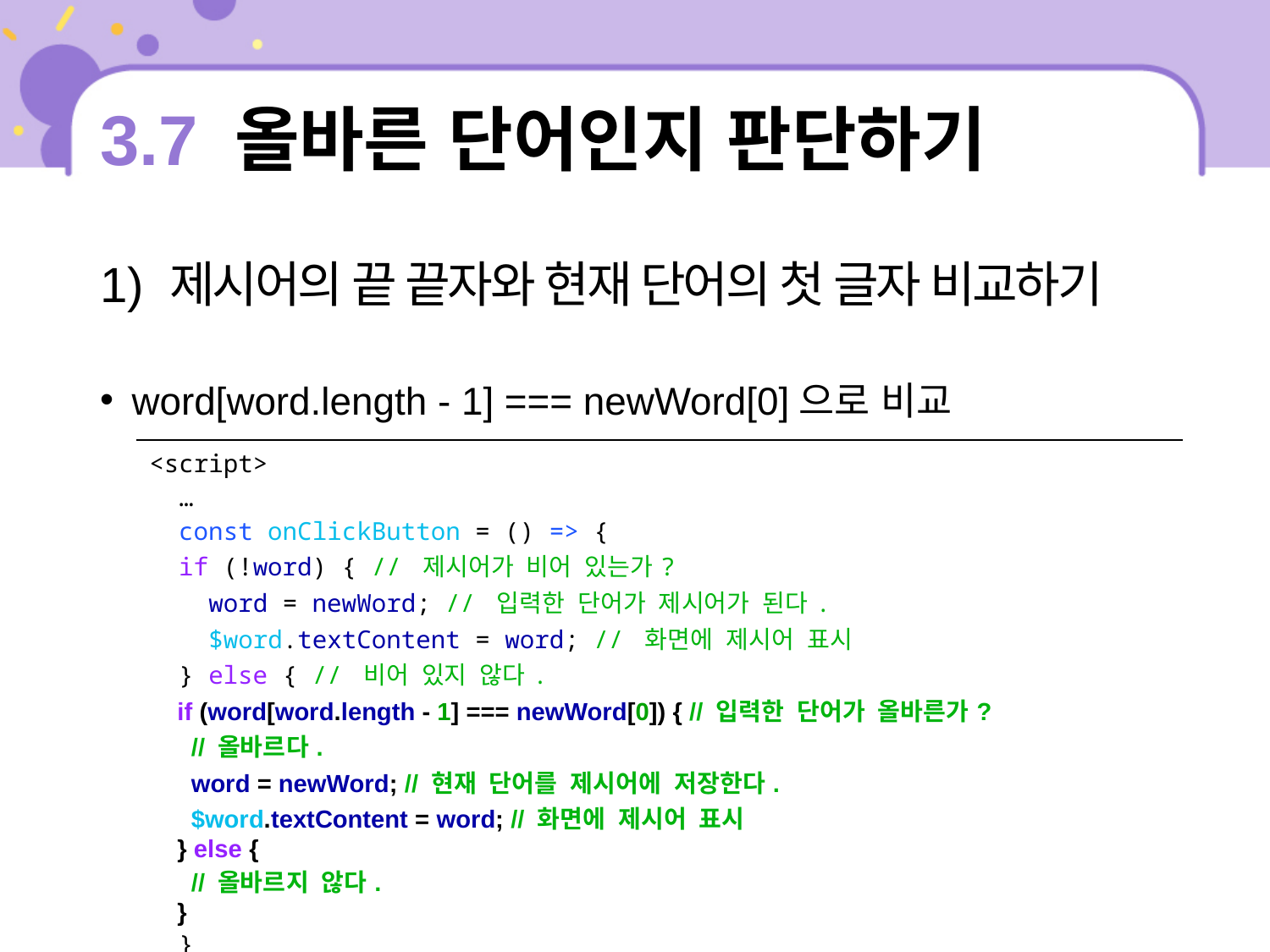

# 3.7 올바른 단어인지 판단하기
1) 제시어의 끝 끝자와 현재 단어의 첫 글자 비교하기
word[word.length - 1] === newWord[0]으로 비교
| <script> … const onClickButton = () => { if (!word) { // 제시어가 비어 있는가? word = newWord; // 입력한 단어가 제시어가 된다. $word.textContent = word; // 화면에 제시어 표시 } else { // 비어 있지 않다. if (word[word.length - 1] === newWord[0]) { // 입력한 단어가 올바른가? // 올바르다. word = newWord; // 현재 단어를 제시어에 저장한다. $word.textContent = word; // 화면에 제시어 표시 } else { // 올바르지 않다. } } }; |
| --- |